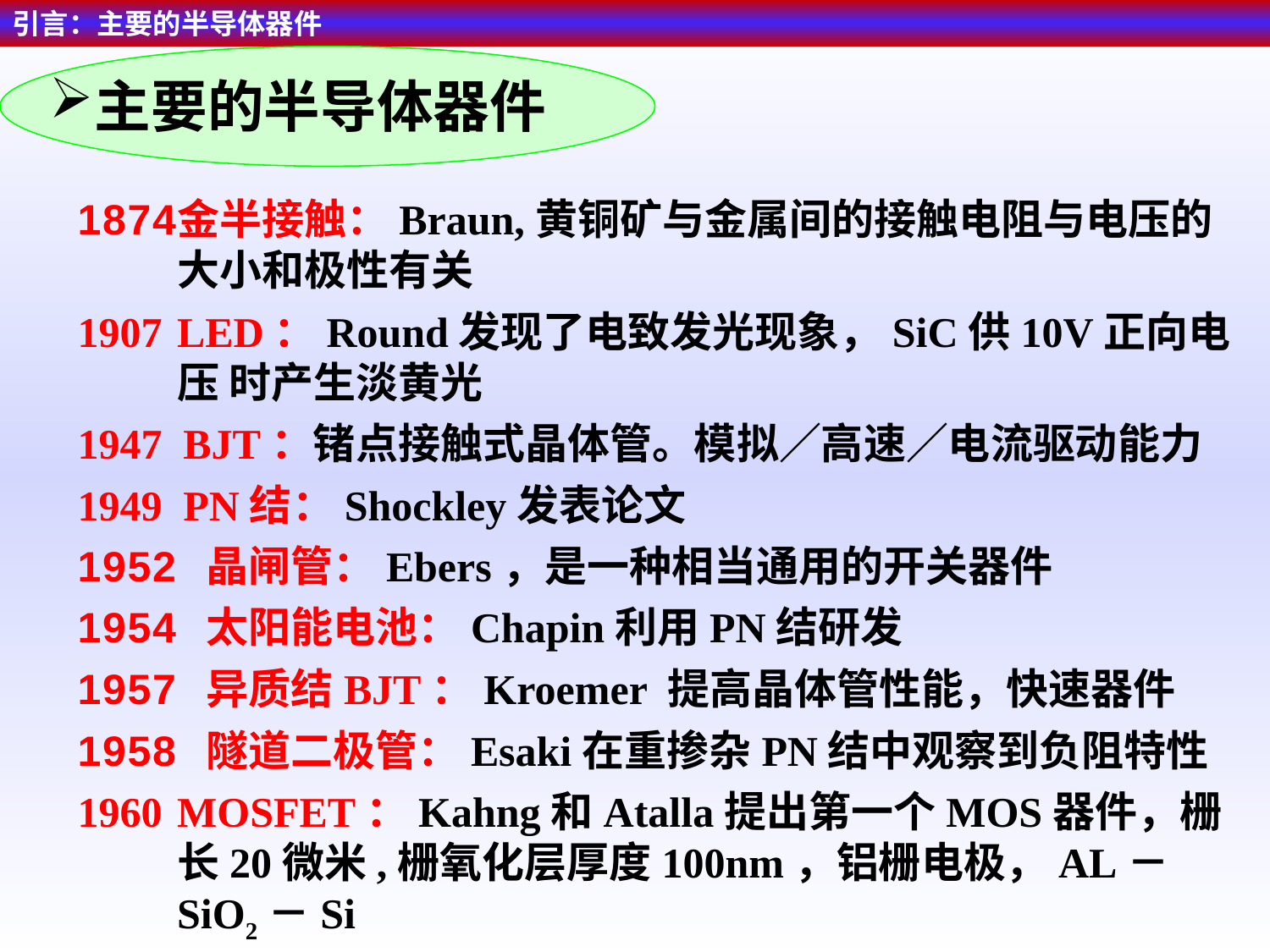

引言：主要的半导体器件

主要的半导体器件
金半接触：Braun,黄铜矿与金属间的接触电阻与电压的大小和极性有关
LED：Round发现了电致发光现象，SiC供10V正向电压 时产生淡黄光
  BJT：锗点接触式晶体管。模拟／高速／电流驱动能力
  PN结：Shockley发表论文
  晶闸管：Ebers，是一种相当通用的开关器件
  太阳能电池：Chapin利用PN结研发
  异质结BJT：Kroemer 提高晶体管性能，快速器件
  隧道二极管：Esaki在重掺杂PN结中观察到负阻特性
MOSFET：Kahng和Atalla提出第一个MOS器件，栅长20微米,栅氧化层厚度100nm，铝栅电极，AL－SiO2－Si